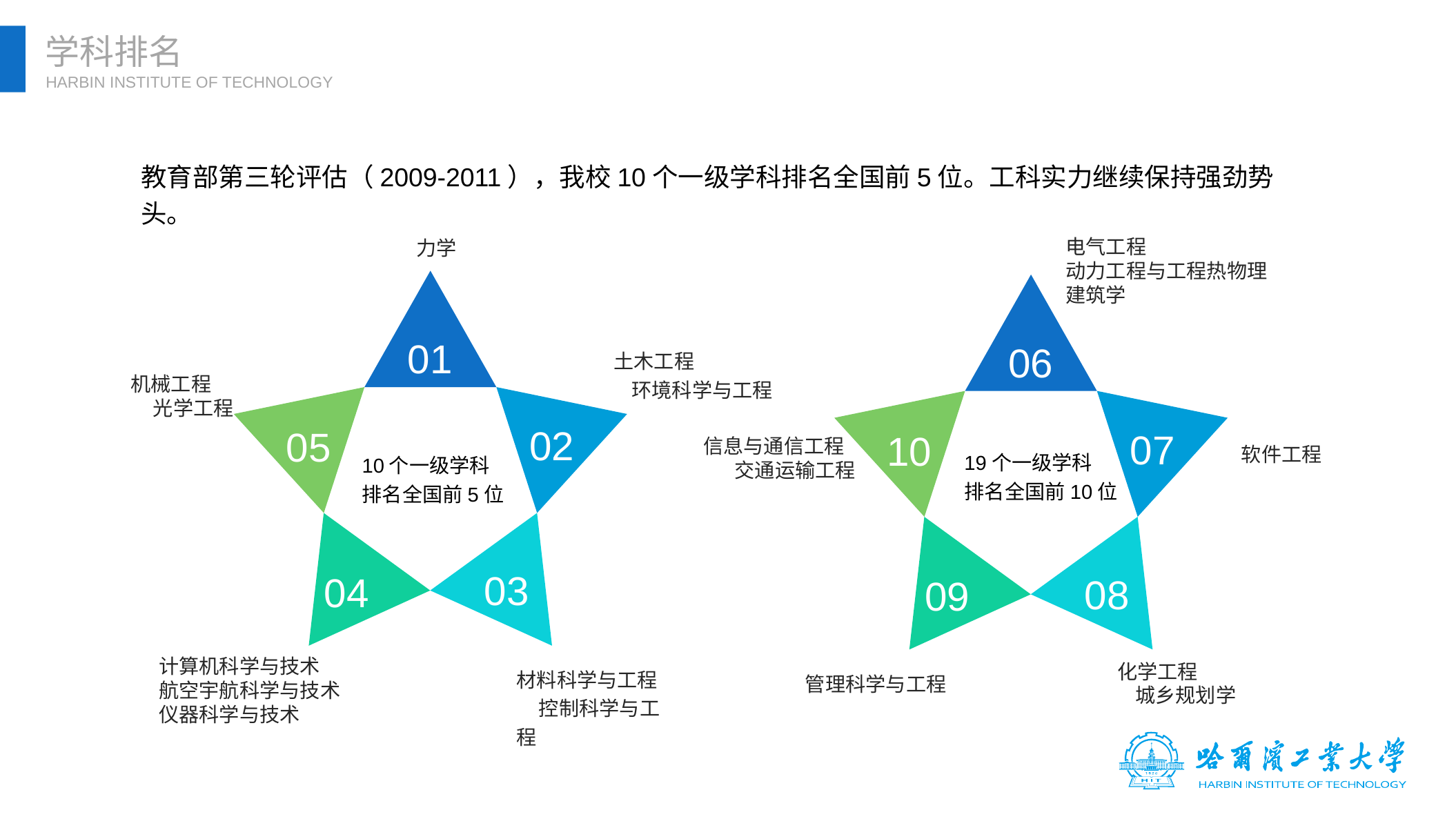

学科排名
HARBIN INSTITUTE OF TECHNOLOGY
教育部第三轮评估（2009-2011），我校10个一级学科排名全国前5位。工科实力继续保持强劲势头。
力学
电气工程
动力工程与工程热物理           建筑学

06

07
10
信息与通信工程          交通运输工程
软件工程
19个一级学科
排名全国前10位

08
09
化学工程                      城乡规划学
管理科学与工程

01
土木工程                      环境科学与工程

机械工程                      光学工程

02
05

03
04
计算机科学与技术
航空宇航科学与技术
仪器科学与技术
材料科学与工程          控制科学与工程

10个一级学科
排名全国前5位